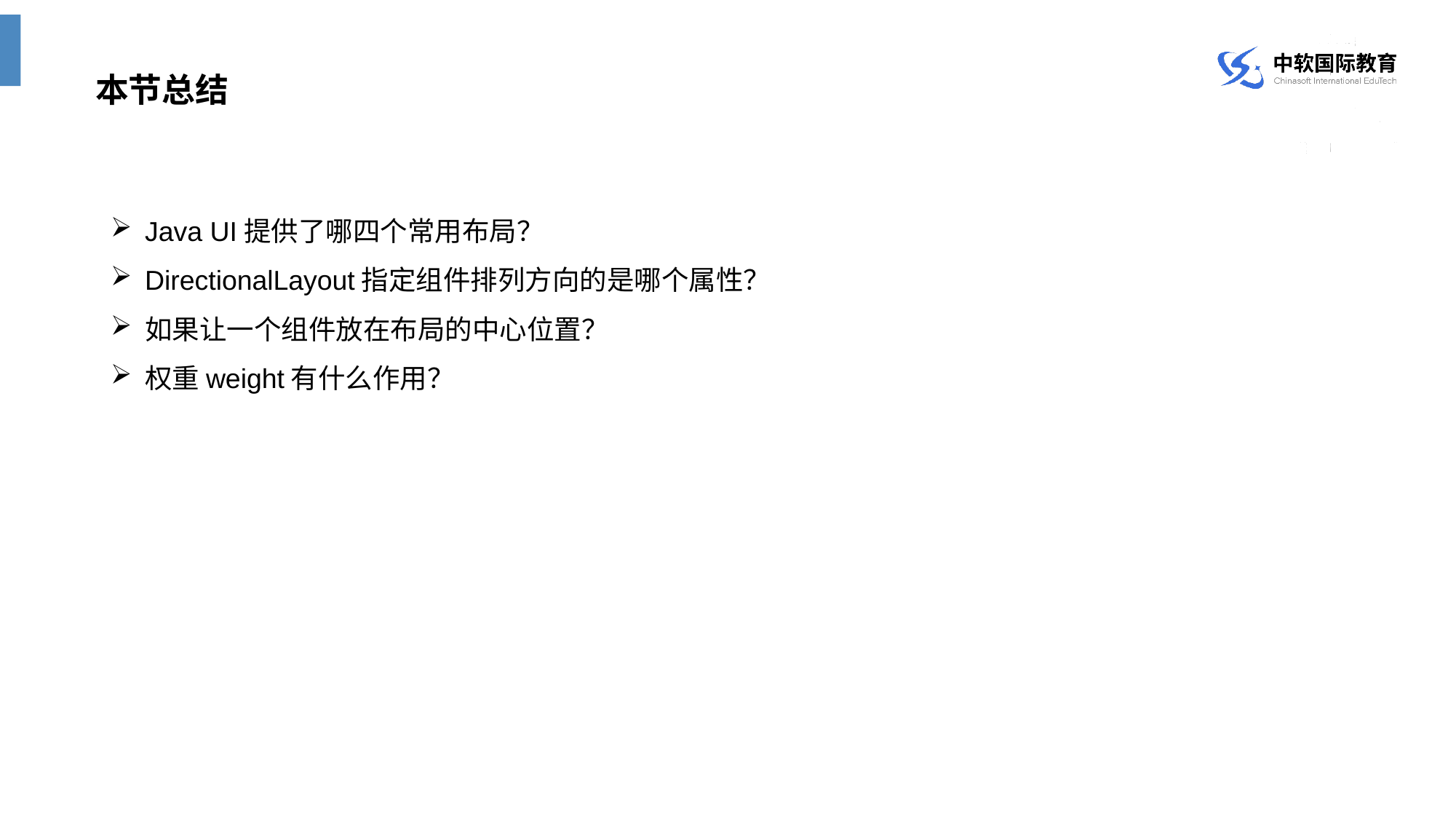

本节总结
Java UI提供了哪四个常用布局？
DirectionalLayout指定组件排列方向的是哪个属性？
如果让一个组件放在布局的中心位置？
权重weight有什么作用？